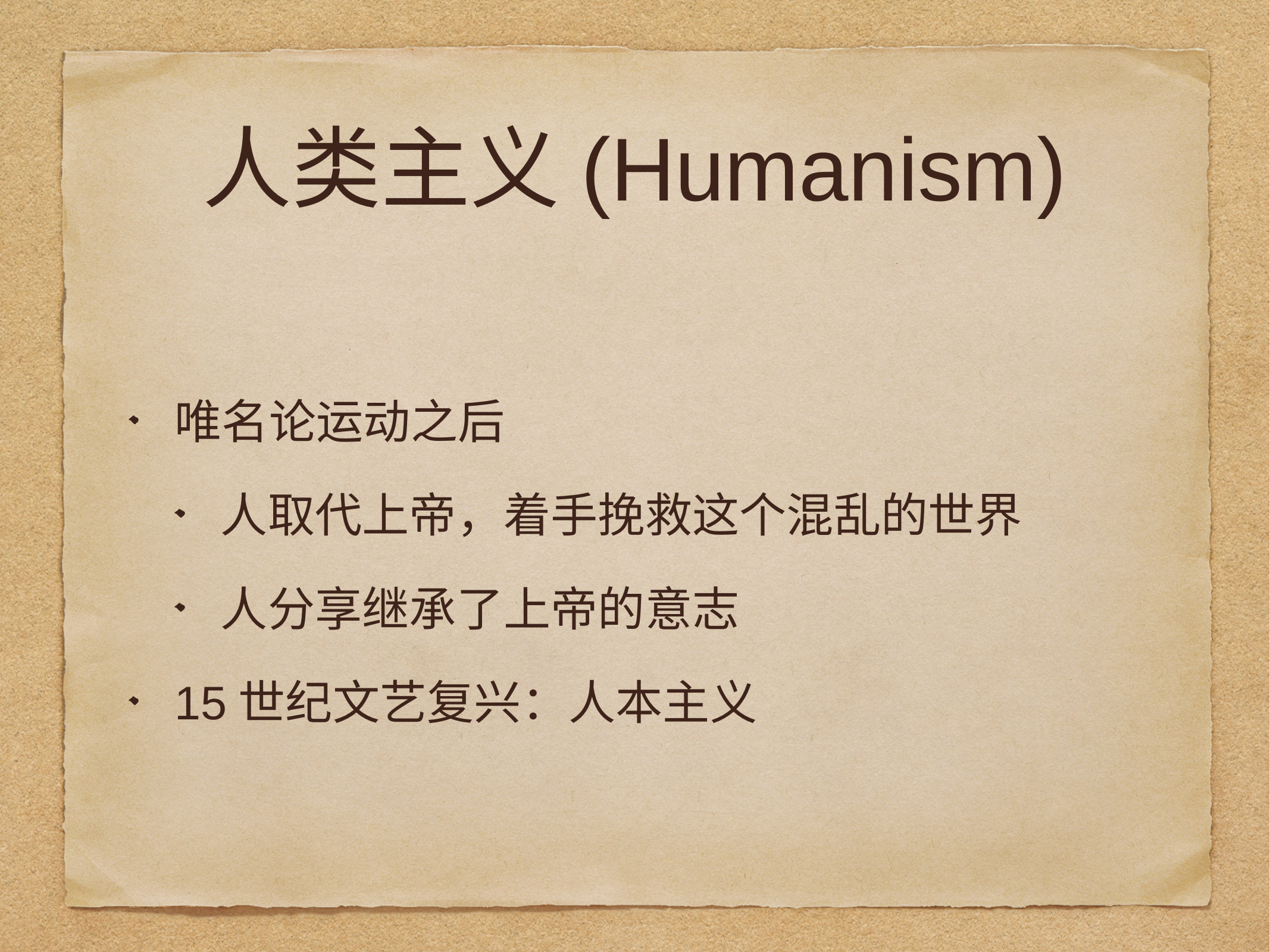

# 人类主义(Humanism)
唯名论运动之后
人取代上帝，着手挽救这个混乱的世界
人分享继承了上帝的意志
15世纪文艺复兴：人本主义